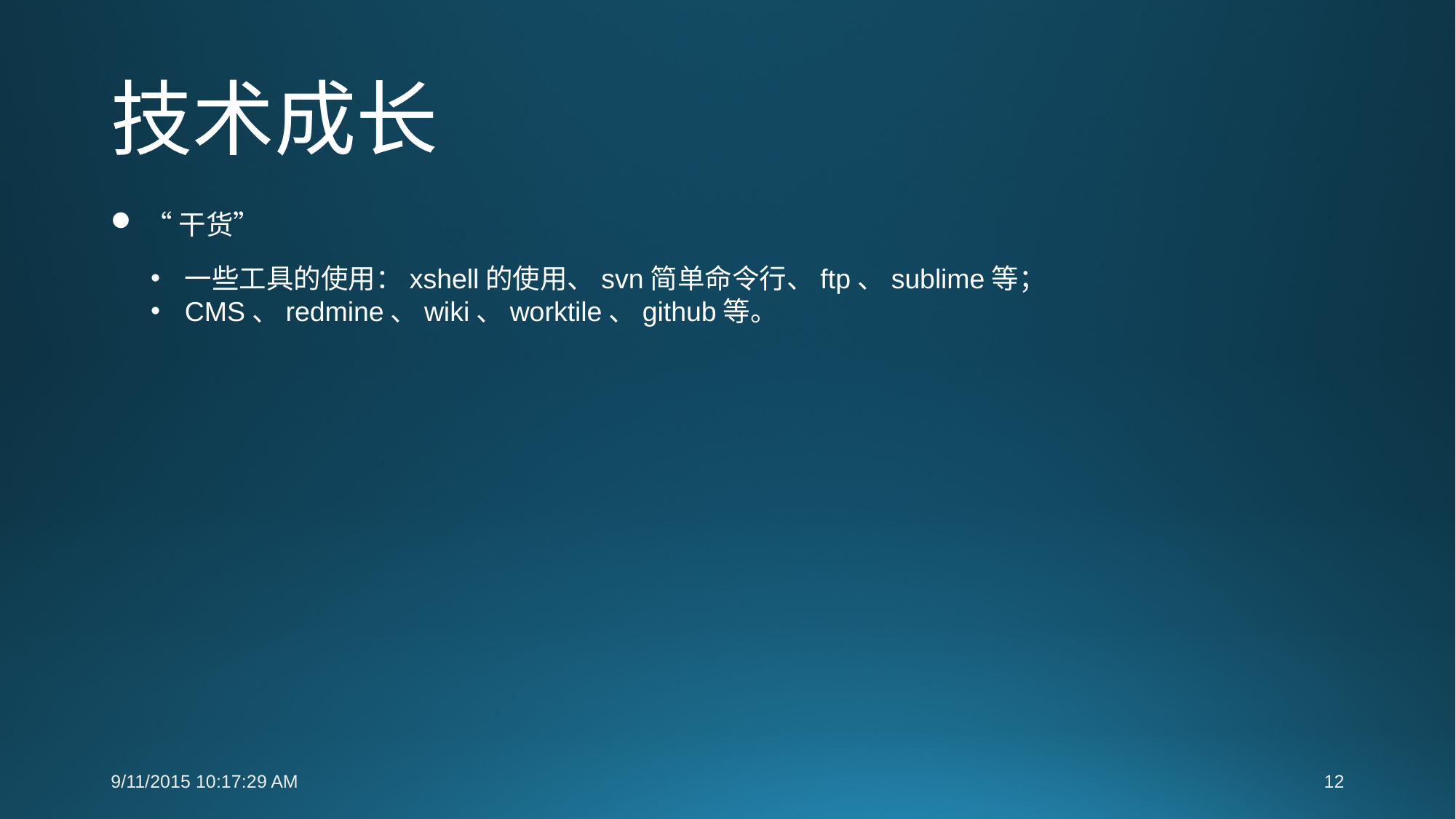

# 技术成长
“干货”
一些工具的使用：xshell的使用、svn简单命令行、ftp、sublime等；
CMS、redmine、wiki、worktile、github等。
9/11/2015 10:17:29 AM
12